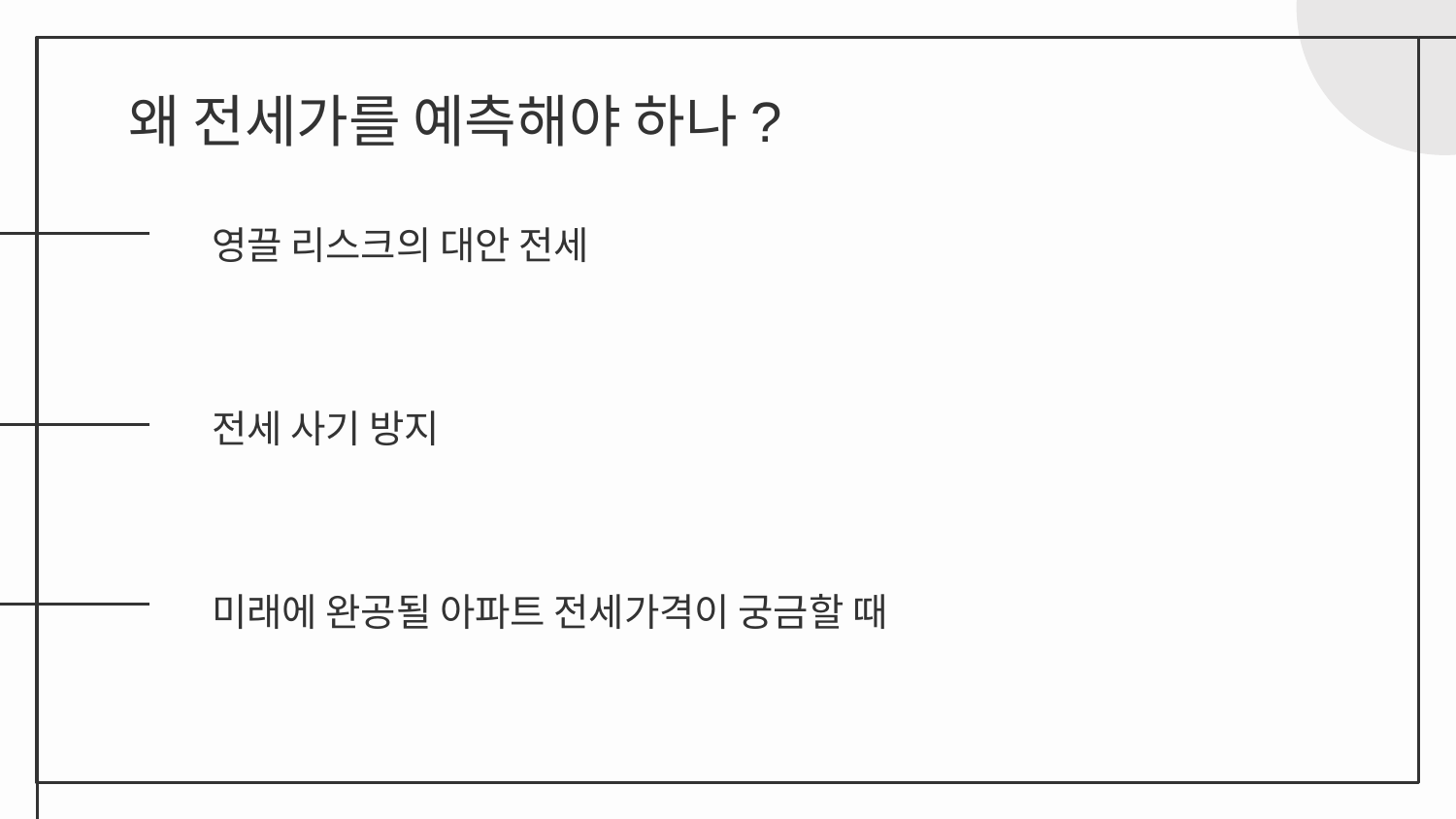

# 왜 전세가를 예측해야 하나?
영끌 리스크의 대안 전세

전세 사기 방지

미래에 완공될 아파트 전세가격이 궁금할 때